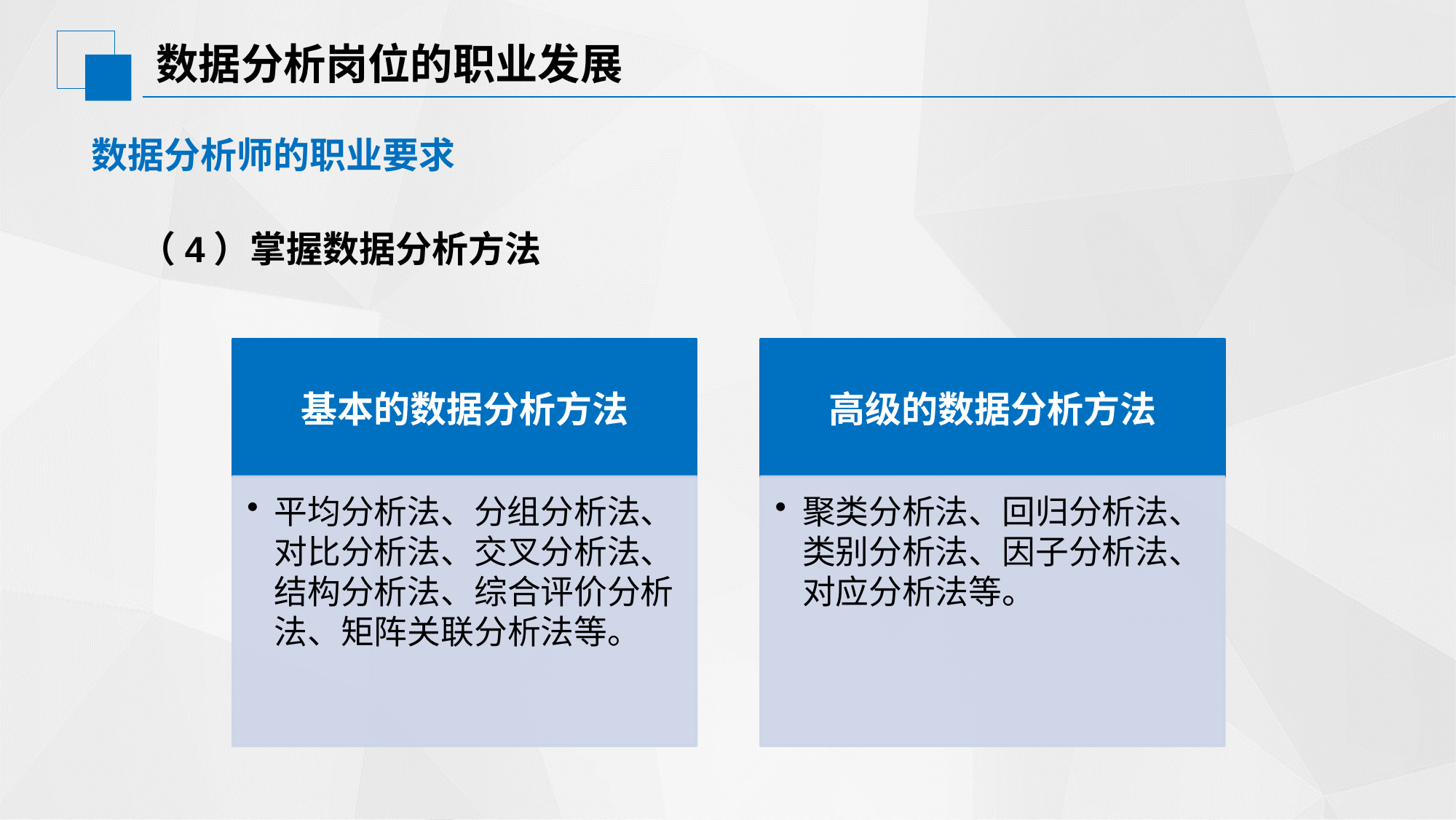

# 数据分析岗位的职业发展
数据分析师的职业要求
（4）掌握数据分析方法
基本的数据分析方法
平均分析法、分组分析法、对比分析法、交叉分析法、结构分析法、综合评价分析法、矩阵关联分析法等。
高级的数据分析方法
聚类分析法、回归分析法、类别分析法、因子分析法、对应分析法等。